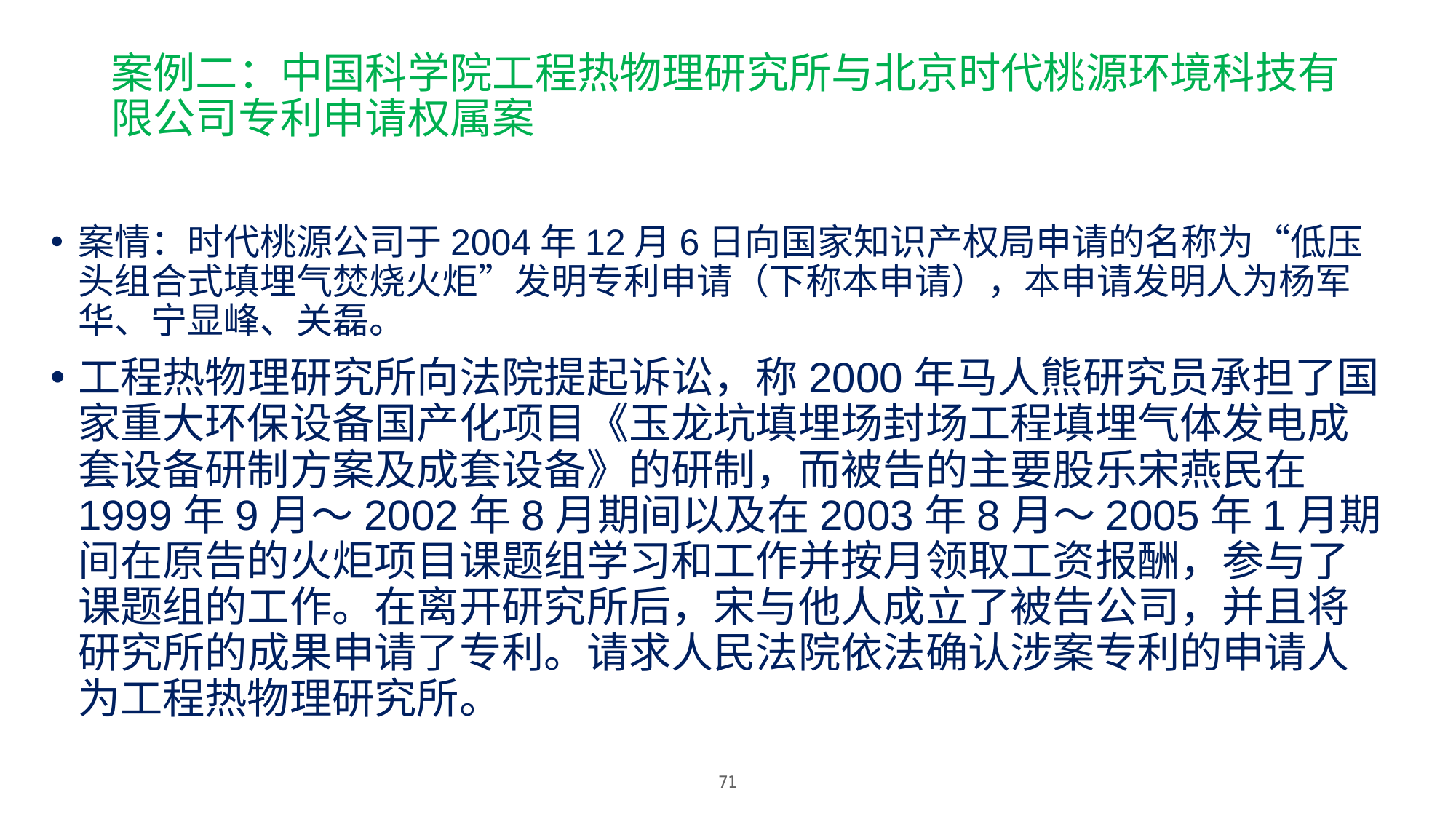

案例二：中国科学院工程热物理研究所与北京时代桃源环境科技有限公司专利申请权属案
案情：时代桃源公司于2004年12月6日向国家知识产权局申请的名称为“低压头组合式填埋气焚烧火炬”发明专利申请（下称本申请），本申请发明人为杨军华、宁显峰、关磊。
工程热物理研究所向法院提起诉讼，称2000年马人熊研究员承担了国家重大环保设备国产化项目《玉龙坑填埋场封场工程填埋气体发电成套设备研制方案及成套设备》的研制，而被告的主要股乐宋燕民在1999年9月～2002年8月期间以及在2003年8月～2005年1月期间在原告的火炬项目课题组学习和工作并按月领取工资报酬，参与了课题组的工作。在离开研究所后，宋与他人成立了被告公司，并且将研究所的成果申请了专利。请求人民法院依法确认涉案专利的申请人为工程热物理研究所。
71